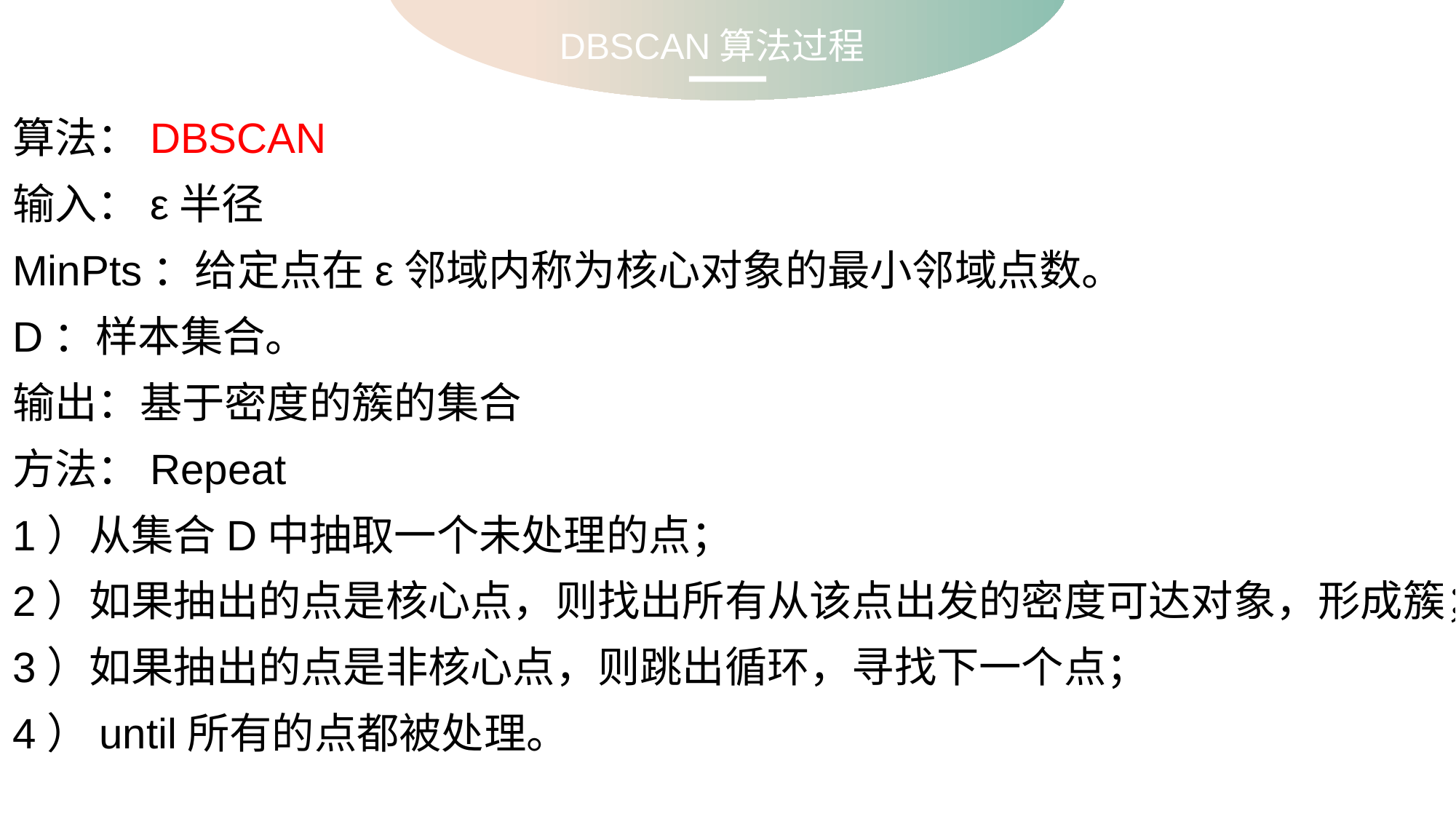

DBSCAN算法过程

算法：DBSCAN
输入：ε半径
MinPts：给定点在ε邻域内称为核心对象的最小邻域点数。
D：样本集合。
输出：基于密度的簇的集合
方法：Repeat
1）从集合D中抽取一个未处理的点；
2）如果抽出的点是核心点，则找出所有从该点出发的密度可达对象，形成簇；
3）如果抽出的点是非核心点，则跳出循环，寻找下一个点；
4）until所有的点都被处理。